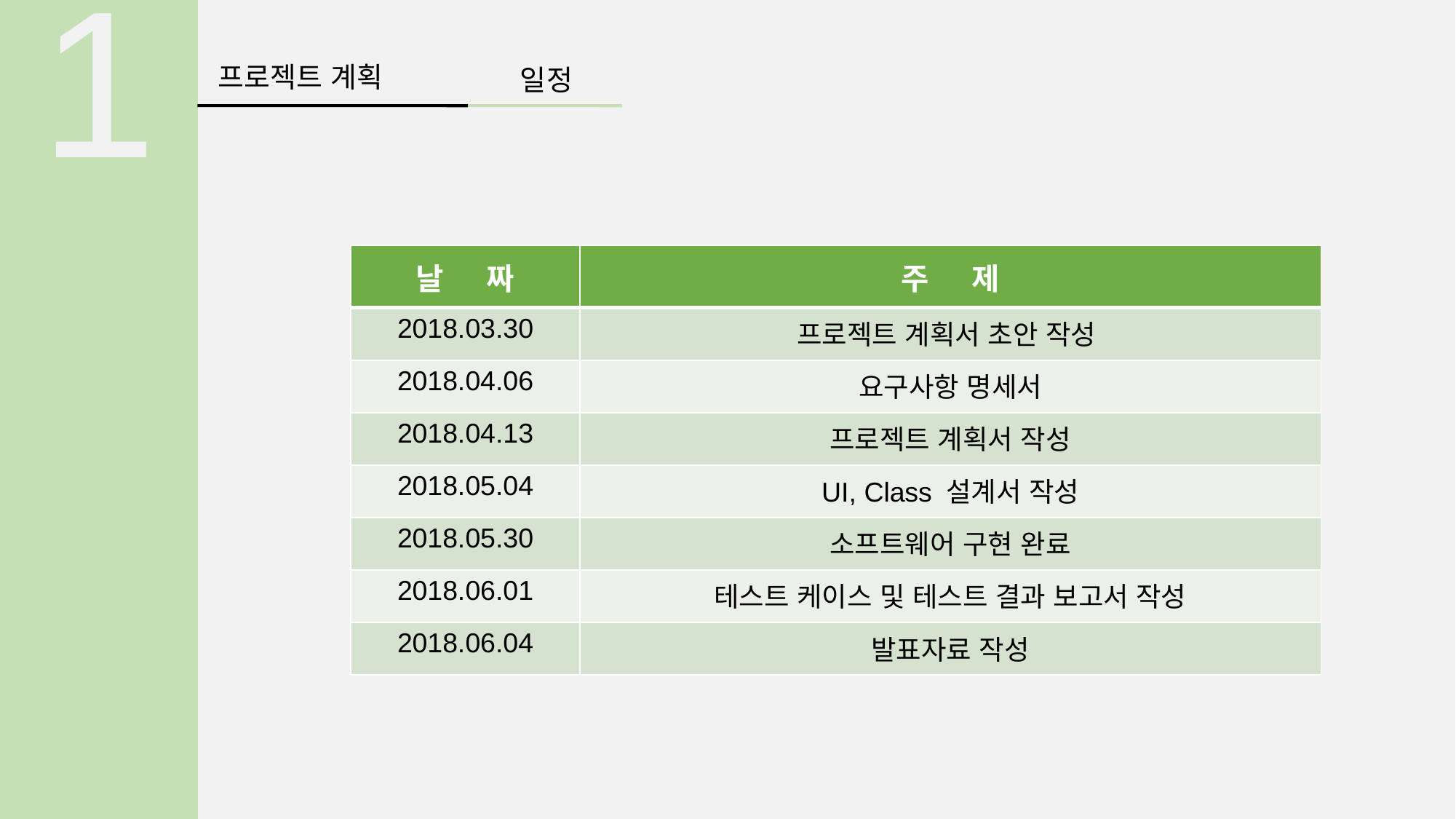

1

프로젝트 계획
일정

| 날 짜 | 주 제 |
| --- | --- |
| 2018.03.30 | 프로젝트 계획서 초안 작성 |
| 2018.04.06 | 요구사항 명세서 |
| 2018.04.13 | 프로젝트 계획서 작성 |
| 2018.05.04 | UI, Class 설계서 작성 |
| 2018.05.30 | 소프트웨어 구현 완료 |
| 2018.06.01 | 테스트 케이스 및 테스트 결과 보고서 작성 |
| 2018.06.04 | 발표자료 작성 |